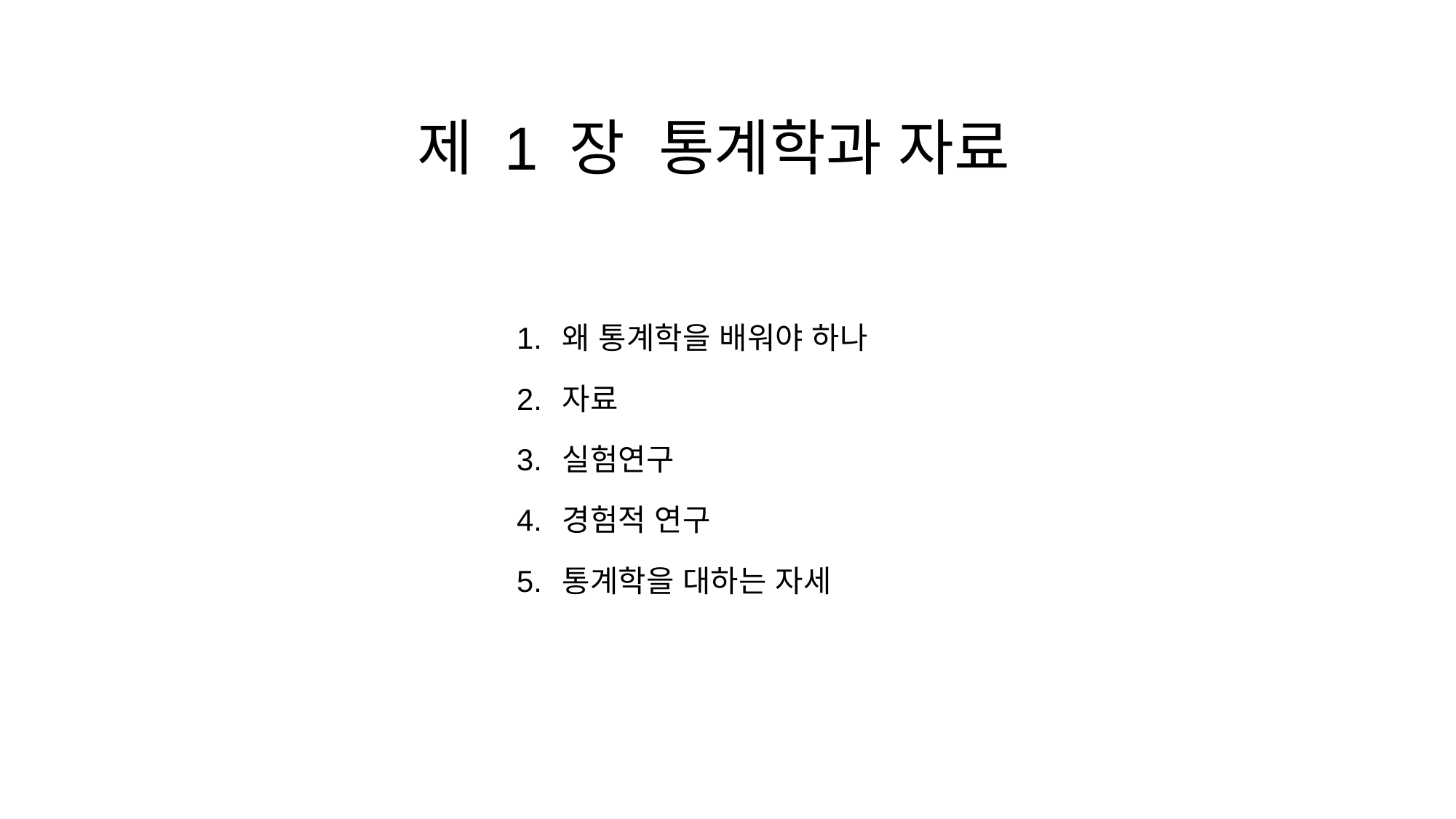

제 1 장  통계학과 자료
왜 통계학을 배워야 하나
자료
실험연구
경험적 연구
통계학을 대하는 자세